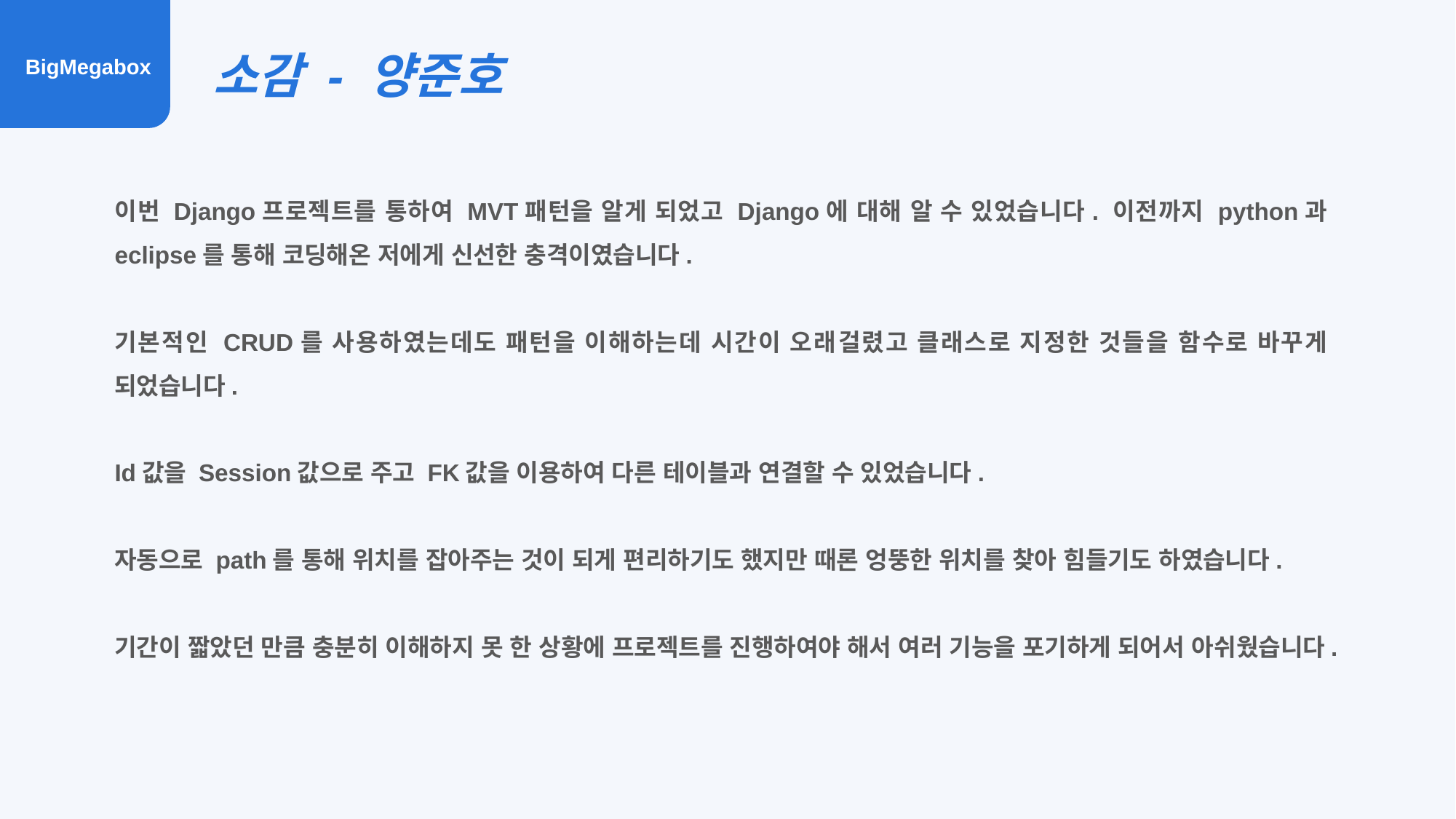

소감 - 양준호
BigMegabox
이번 Django프로젝트를 통하여 MVT패턴을 알게 되었고 Django에 대해 알 수 있었습니다. 이전까지 python과 eclipse를 통해 코딩해온 저에게 신선한 충격이였습니다.

기본적인 CRUD를 사용하였는데도 패턴을 이해하는데 시간이 오래걸렸고 클래스로 지정한 것들을 함수로 바꾸게 되었습니다.

Id값을 Session값으로 주고 FK값을 이용하여 다른 테이블과 연결할 수 있었습니다.

자동으로 path를 통해 위치를 잡아주는 것이 되게 편리하기도 했지만 때론 엉뚱한 위치를 찾아 힘들기도 하였습니다.

기간이 짧았던 만큼 충분히 이해하지 못 한 상황에 프로젝트를 진행하여야 해서 여러 기능을 포기하게 되어서 아쉬웠습니다.